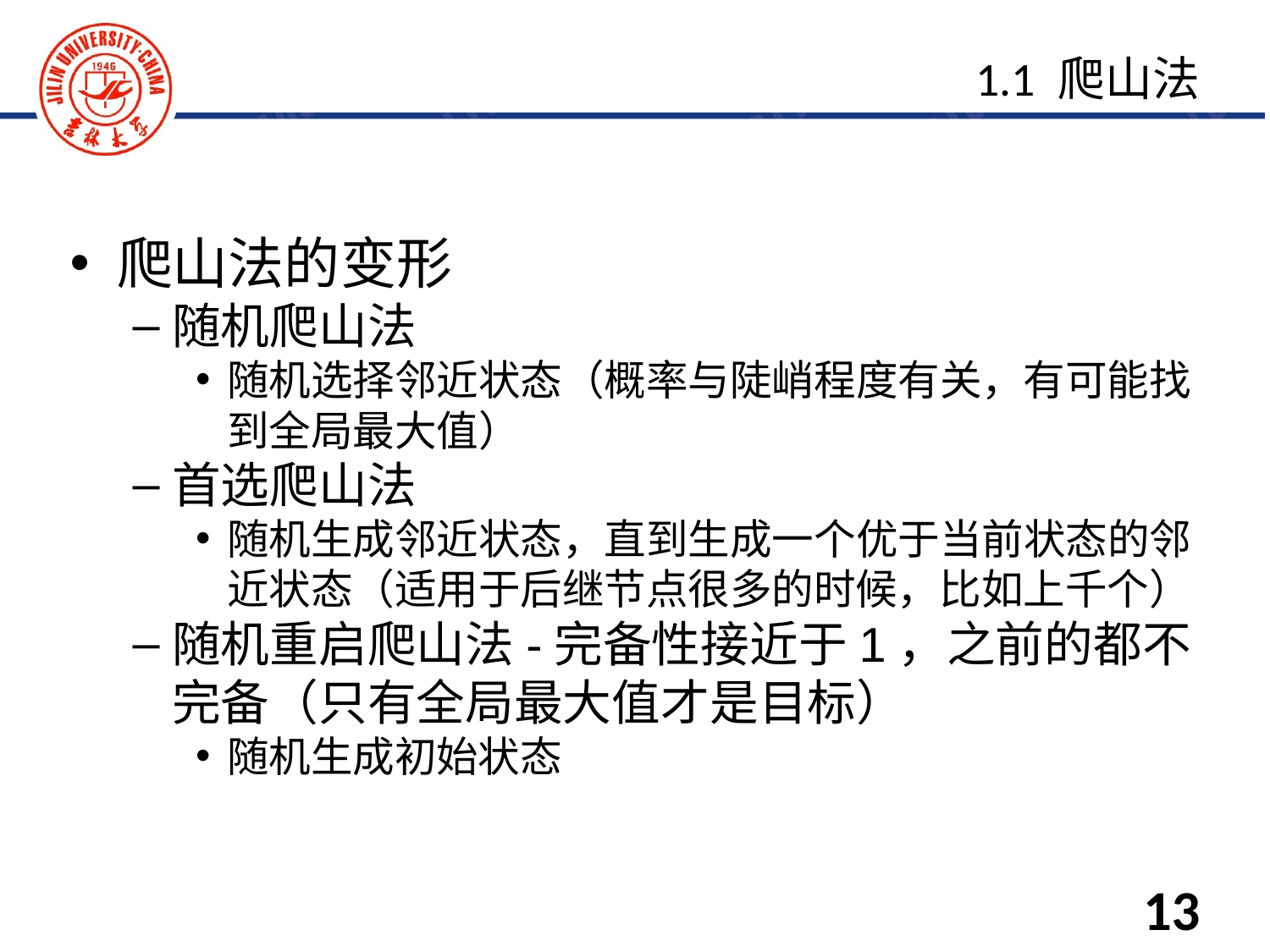

爬山法的变形
随机爬山法
随机选择邻近状态（概率与陡峭程度有关，有可能找到全局最大值）
首选爬山法
随机生成邻近状态，直到生成一个优于当前状态的邻近状态（适用于后继节点很多的时候，比如上千个）
随机重启爬山法-完备性接近于1，之前的都不完备（只有全局最大值才是目标）
随机生成初始状态
1.1 爬山法
13